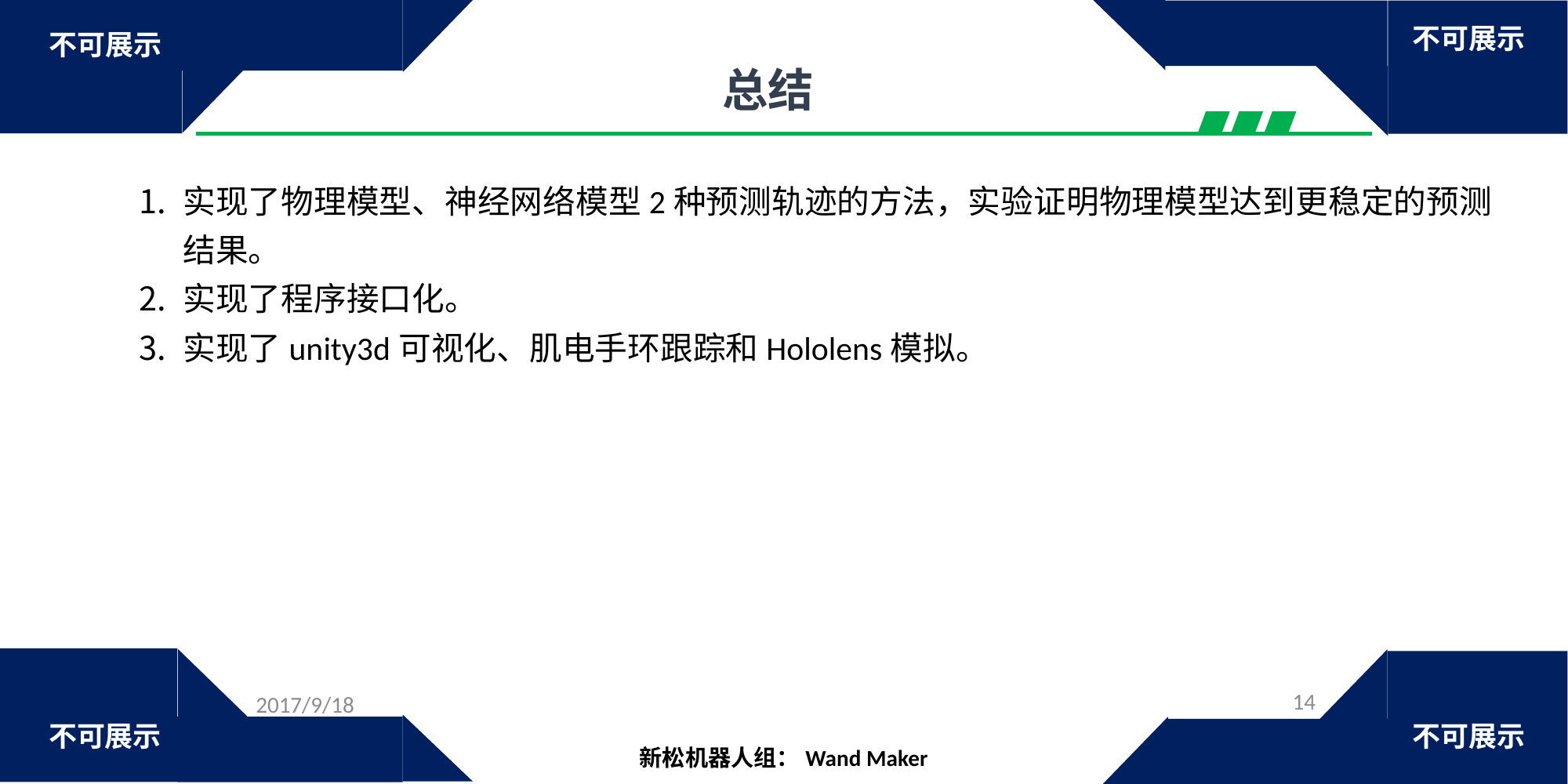

# 总结
实现了物理模型、神经网络模型2种预测轨迹的方法，实验证明物理模型达到更稳定的预测结果。
实现了程序接口化。
实现了unity3d可视化、肌电手环跟踪和Hololens模拟。

14
2017/9/18
新松机器人组：Wand Maker